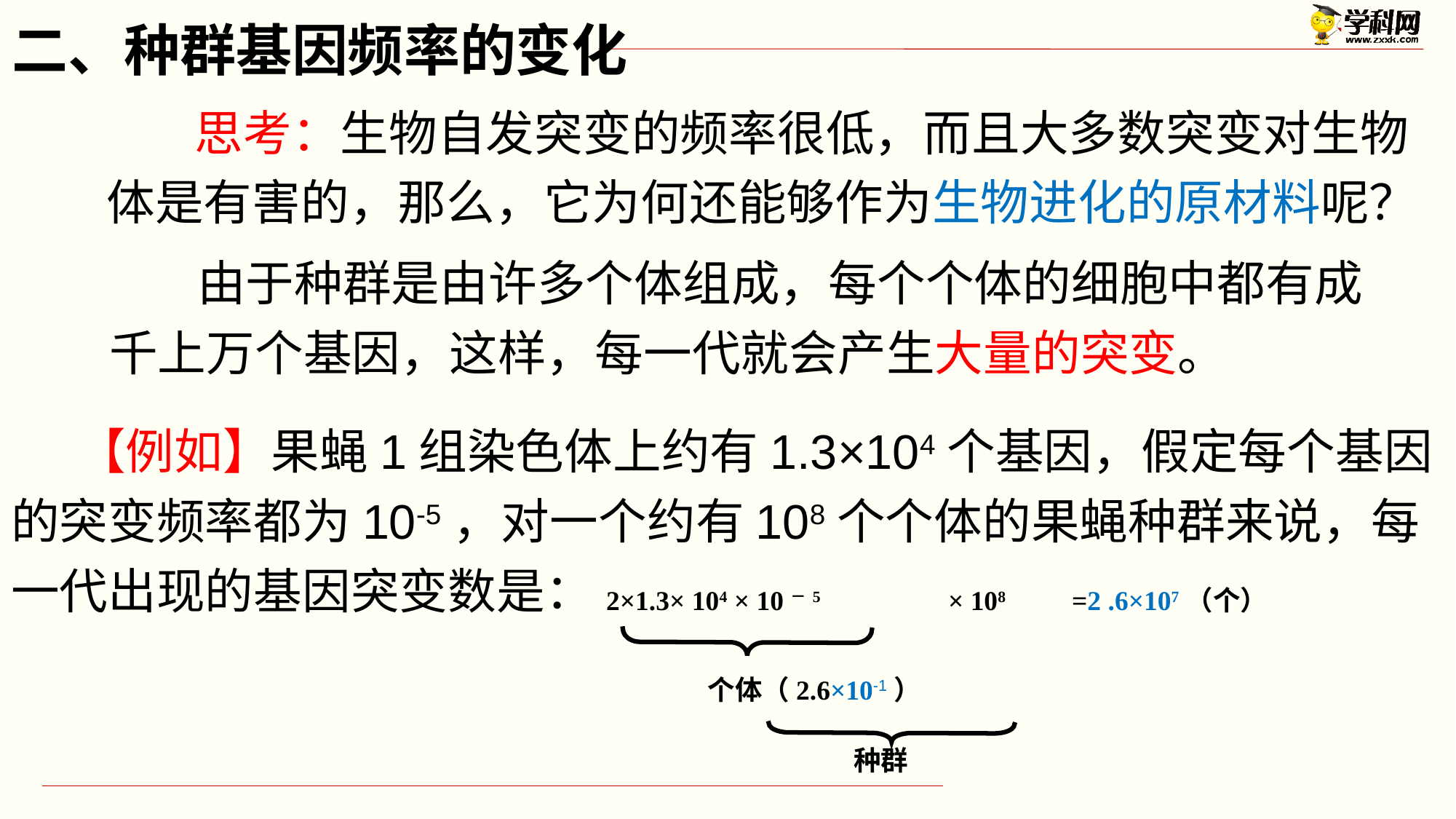

二、种群基因频率的变化
       思考：生物自发突变的频率很低，而且大多数突变对生物体是有害的，那么，它为何还能够作为生物进化的原材料呢？
       由于种群是由许多个体组成，每个个体的细胞中都有成千上万个基因，这样，每一代就会产生大量的突变。
     【例如】果蝇1组染色体上约有1.3×104个基因，假定每个基因的突变频率都为10-5，对一个约有108个个体的果蝇种群来说，每一代出现的基因突变数是：

      2×1.3× 104 × 10－5
  × 108
=2 .6×107（个）

个体（2.6×10-1）
种群